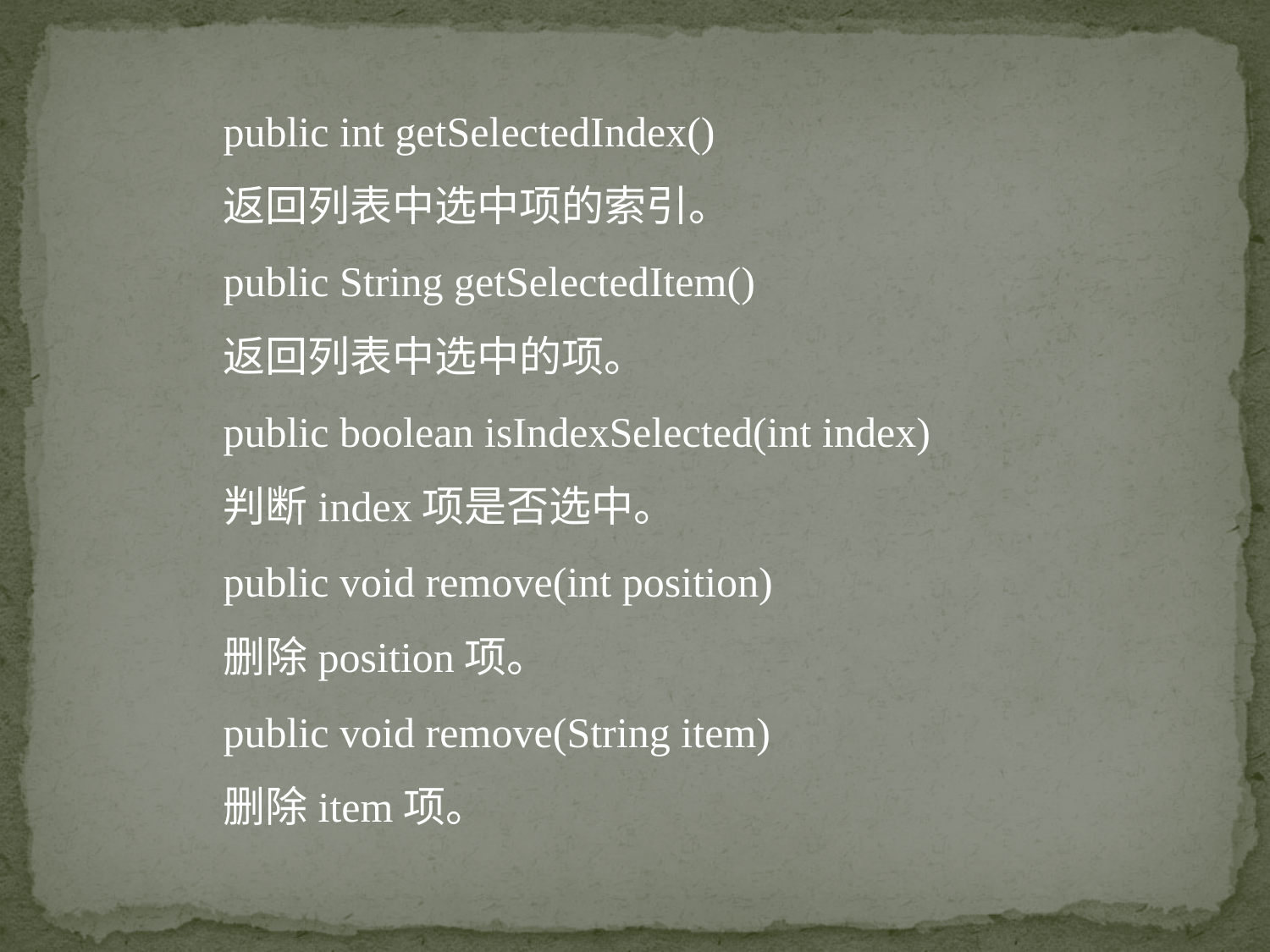

public int getSelectedIndex()
返回列表中选中项的索引。
public String getSelectedItem()
返回列表中选中的项。
public boolean isIndexSelected(int index)
判断index项是否选中。
public void remove(int position)
删除position项。
public void remove(String item)
删除item项。